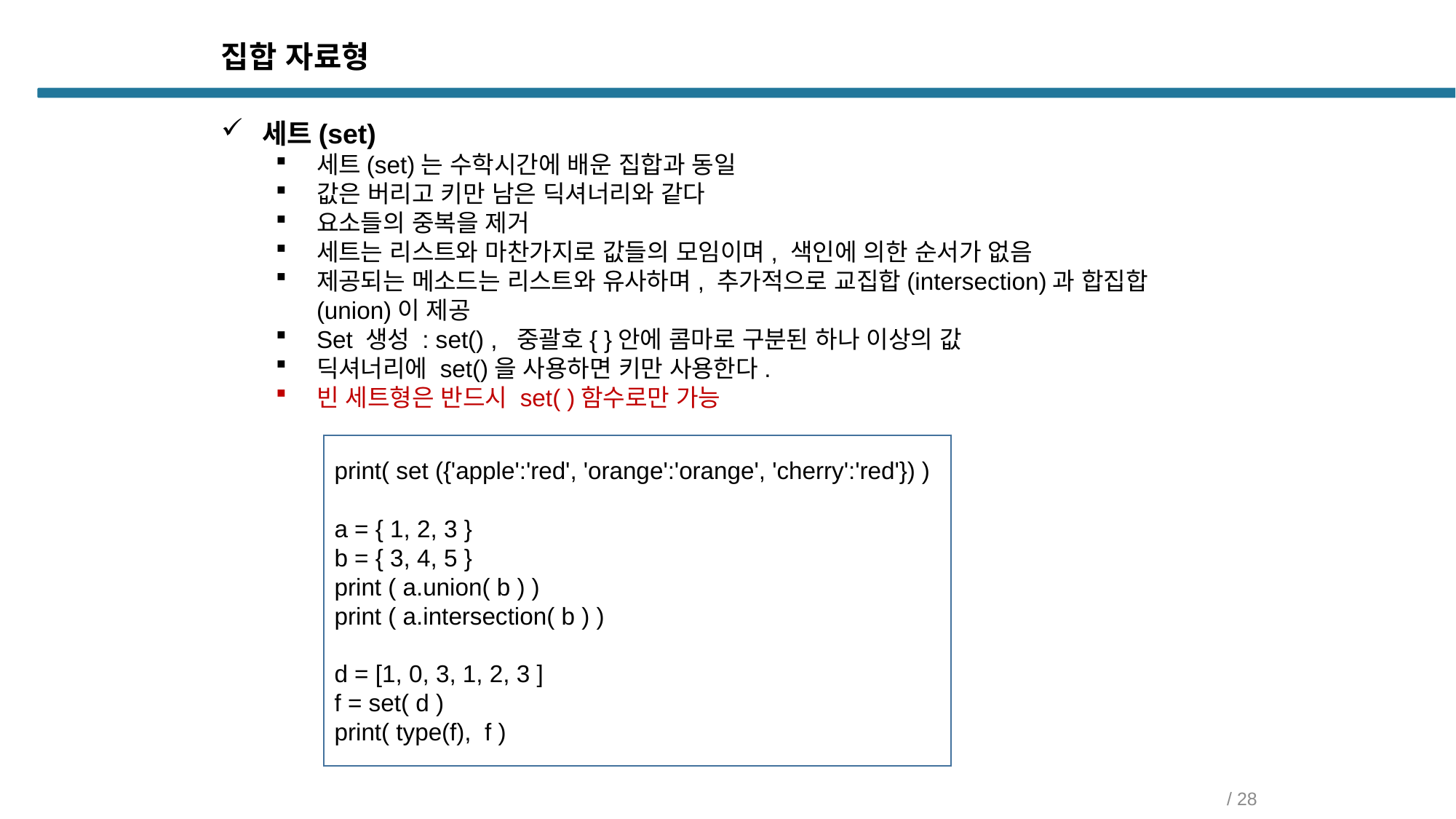

집합 자료형
세트(set)
세트(set)는 수학시간에 배운 집합과 동일
값은 버리고 키만 남은 딕셔너리와 같다
요소들의 중복을 제거
세트는 리스트와 마찬가지로 값들의 모임이며, 색인에 의한 순서가 없음
제공되는 메소드는 리스트와 유사하며, 추가적으로 교집합(intersection)과 합집합(union)이 제공
Set 생성 : set() ,  중괄호{ }안에 콤마로 구분된 하나 이상의 값
딕셔너리에 set()을 사용하면 키만 사용한다.
빈 세트형은 반드시 set( )함수로만 가능

print( set ({'apple':'red', 'orange':'orange', 'cherry':'red'}) )

a = { 1, 2, 3 }
b = { 3, 4, 5 }
print ( a.union( b ) )
print ( a.intersection( b ) )

d = [1, 0, 3, 1, 2, 3 ]
f = set( d )
print( type(f),  f )
/ 28